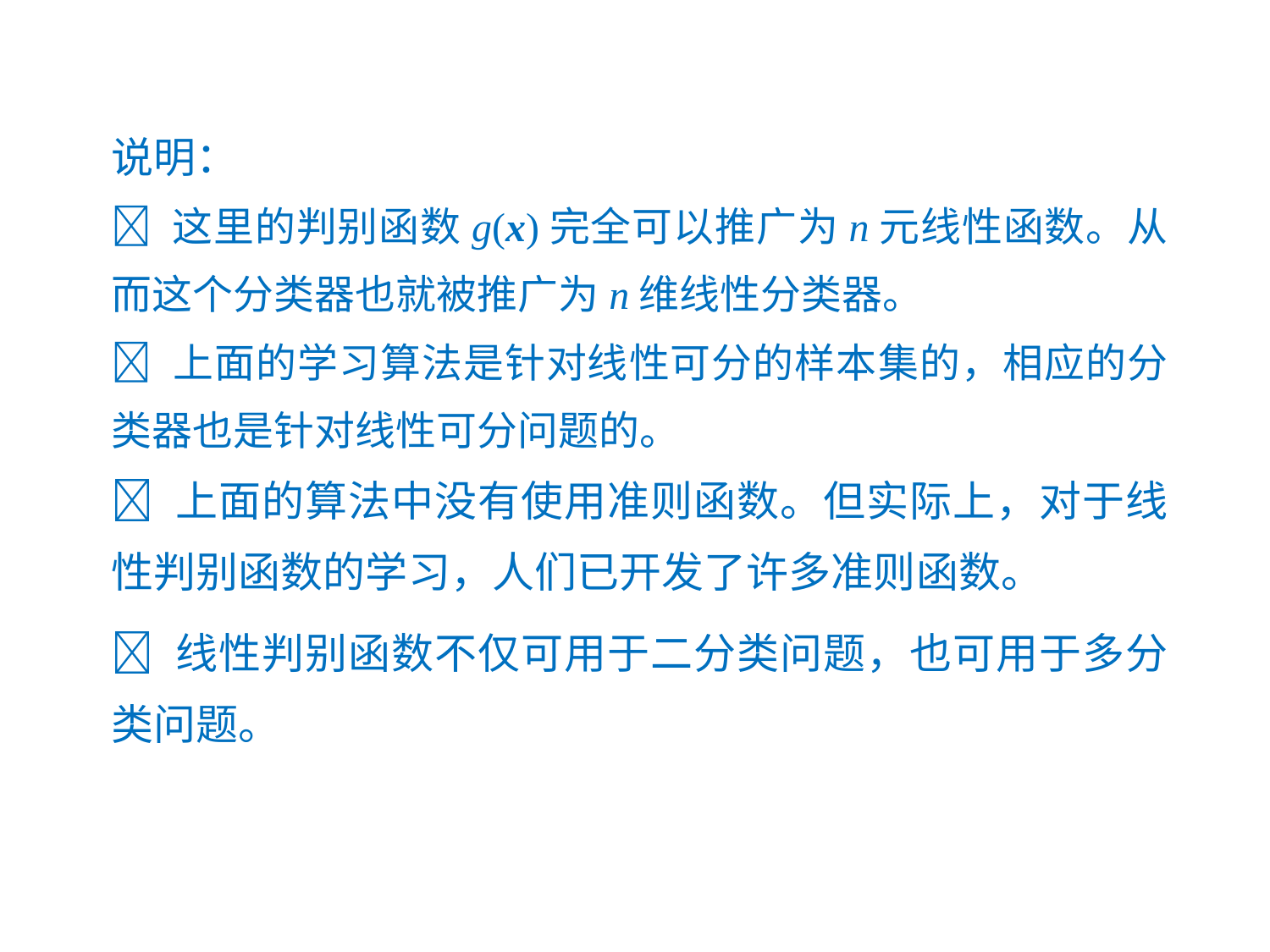

说明：
• 这里的判别函数g(x)完全可以推广为n元线性函数。从而这个分类器也就被推广为n维线性分类器。
• 上面的学习算法是针对线性可分的样本集的，相应的分类器也是针对线性可分问题的。
• 上面的算法中没有使用准则函数。但实际上，对于线性判别函数的学习，人们已开发了许多准则函数。
• 线性判别函数不仅可用于二分类问题，也可用于多分类问题。